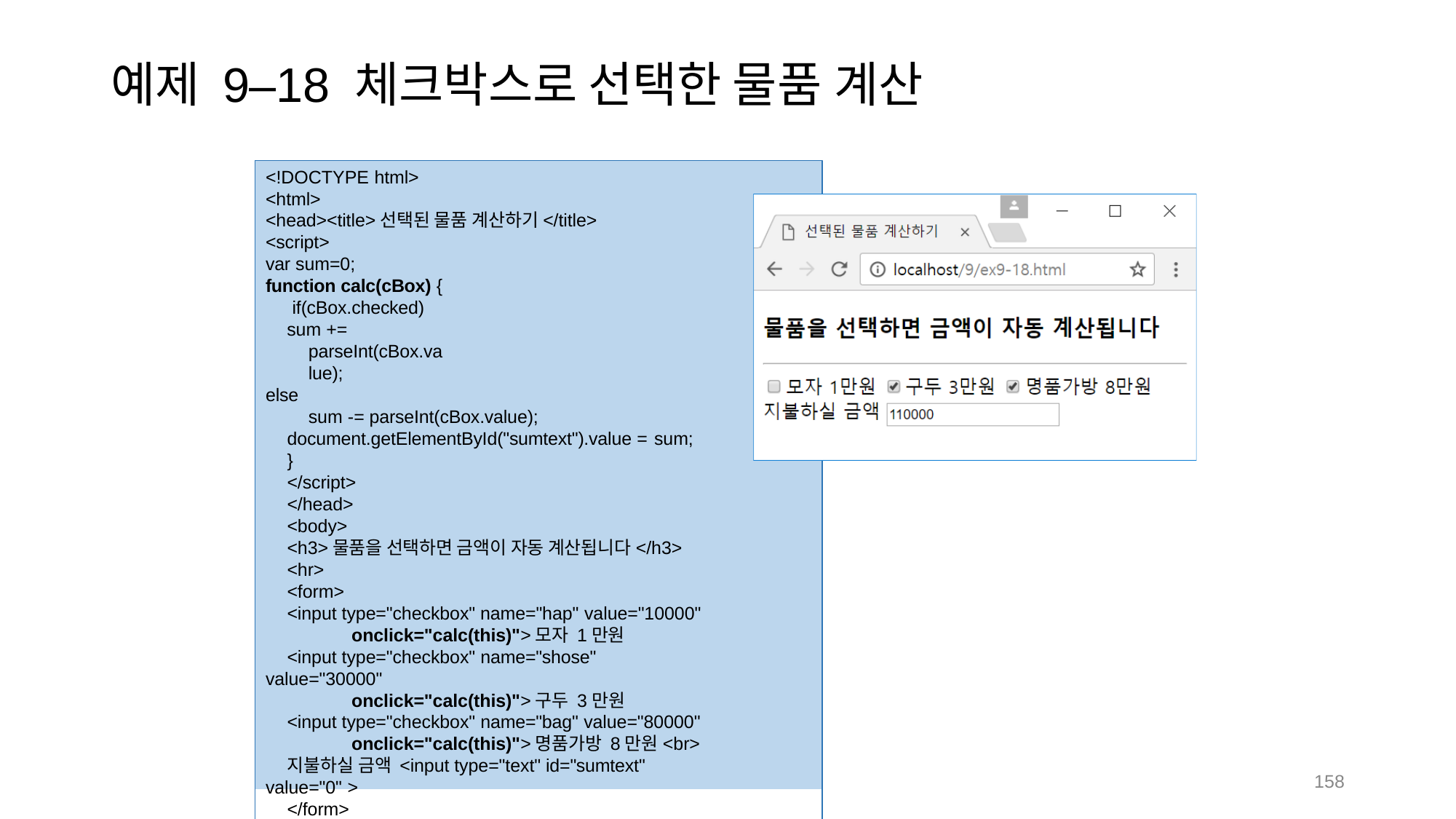

# 예제 9–18 체크박스로 선택한 물품 계산

<!DOCTYPE html>
<html>
<head><title>선택된 물품 계산하기</title>
<script>
var sum=0;
function calc(cBox) {  if(cBox.checked)
sum += parseInt(cBox.value);
else
sum -= parseInt(cBox.value);  document.getElementById("sumtext").value = sum;
}
</script>
</head>
<body>
<h3>물품을 선택하면 금액이 자동 계산됩니다</h3>
<hr>
<form>
<input type="checkbox" name="hap" value="10000"
onclick="calc(this)">모자 1만원
<input type="checkbox" name="shose" value="30000"
onclick="calc(this)">구두 3만원
<input type="checkbox" name="bag" value="80000"
onclick="calc(this)">명품가방 8만원<br>
지불하실 금액 <input type="text" id="sumtext" value="0" >
</form>
</body>
</html>

158